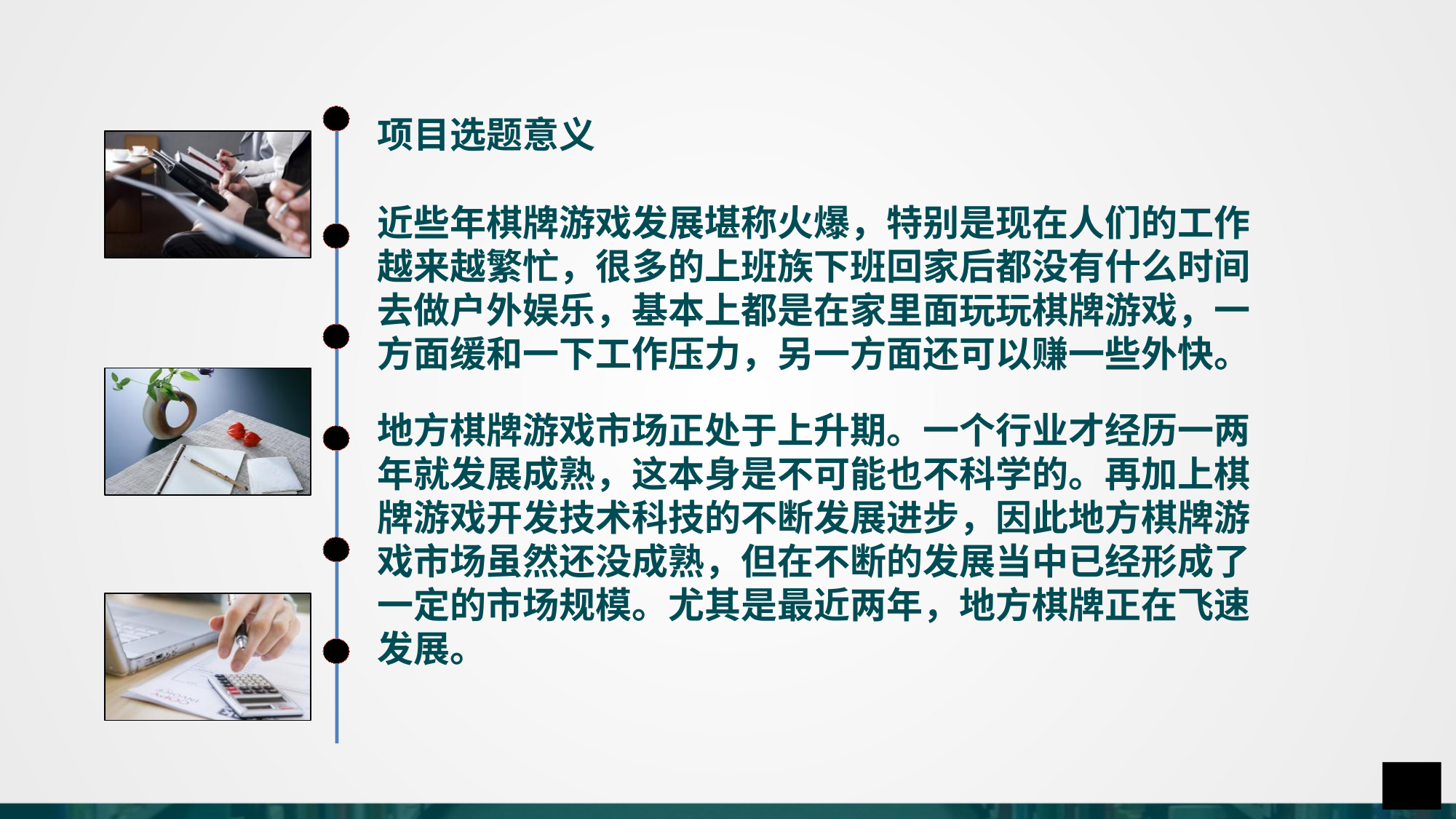

项目选题意义

近些年棋牌游戏发展堪称火爆，特别是现在人们的工作越来越繁忙，很多的上班族下班回家后都没有什么时间去做户外娱乐，基本上都是在家里面玩玩棋牌游戏，一方面缓和一下工作压力，另一方面还可以赚一些外快。

地方棋牌游戏市场正处于上升期。一个行业才经历一两年就发展成熟，这本身是不可能也不科学的。再加上棋牌游戏开发技术科技的不断发展进步，因此地方棋牌游戏市场虽然还没成熟，但在不断的发展当中已经形成了一定的市场规模。尤其是最近两年，地方棋牌正在飞速发展。